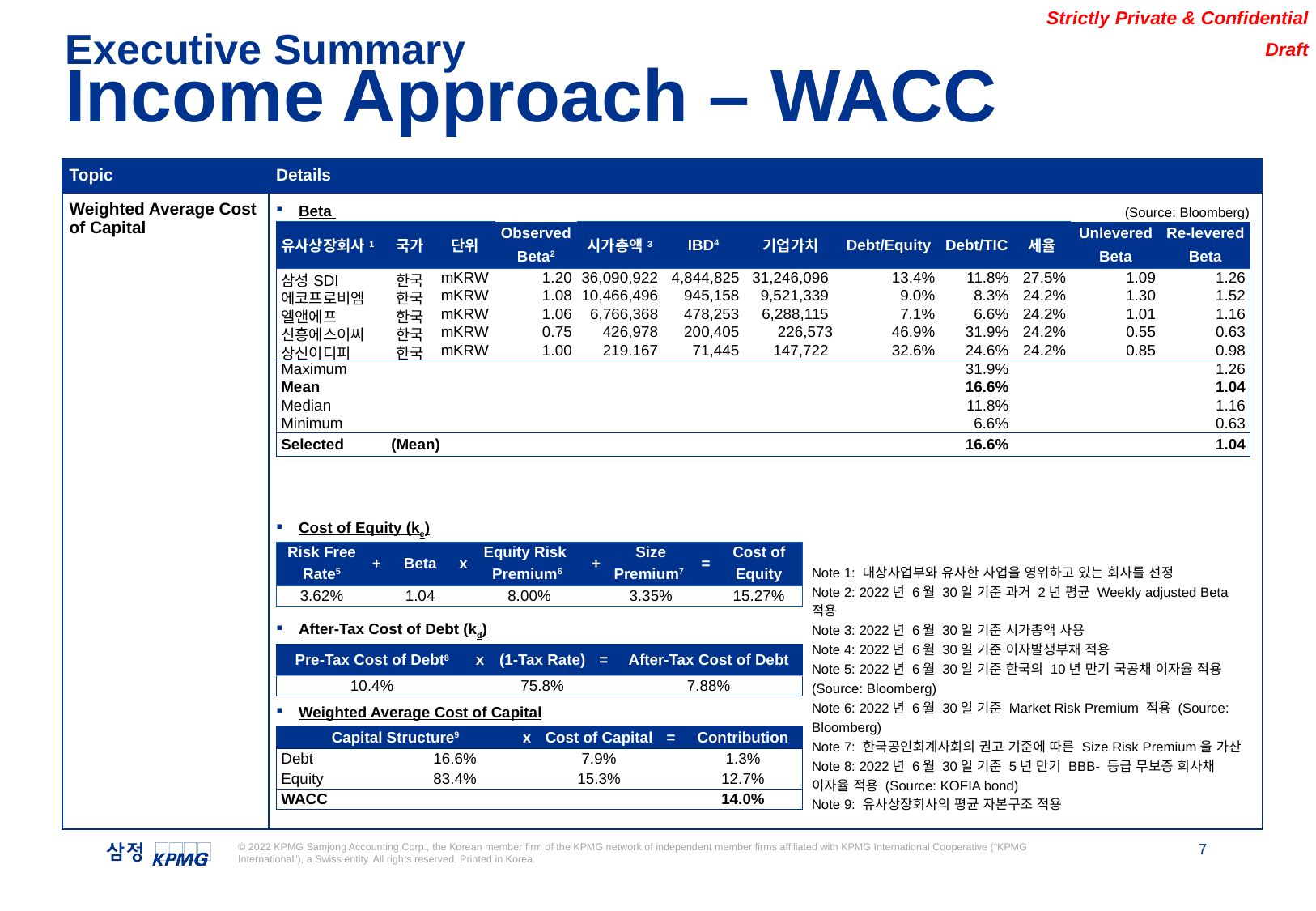

Executive Summary
Income Approach – WACC
| Topic | Details |
| --- | --- |
| Weighted Average Cost of Capital | Beta Cost of Equity (ke) After-Tax Cost of Debt (kd) Weighted Average Cost of Capital |
(Source: Bloomberg)
| 유사상장회사1 | 국가 | 단위 | Observed | 시가총액3 | IBD4 | 기업가치 | Debt/Equity | Debt/TIC | 세율 | Unlevered | Re-levered |
| --- | --- | --- | --- | --- | --- | --- | --- | --- | --- | --- | --- |
|  |  |  | Beta2 |  |  |  |  |  |  | Beta | Beta |
| 삼성SDI | 한국 | mKRW | 1.20 | 36,090,922 | 4,844,825 | 31,246,096 | 13.4% | 11.8% | 27.5% | 1.09 | 1.26 |
| 에코프로비엠 | 한국 | mKRW | 1.08 | 10,466,496 | 945,158 | 9,521,339 | 9.0% | 8.3% | 24.2% | 1.30 | 1.52 |
| 엘앤에프 | 한국 | mKRW | 1.06 | 6,766,368 | 478,253 | 6,288,115 | 7.1% | 6.6% | 24.2% | 1.01 | 1.16 |
| 신흥에스이씨 | 한국 | mKRW | 0.75 | 426,978 | 200,405 | 226,573 | 46.9% | 31.9% | 24.2% | 0.55 | 0.63 |
| 상신이디피 | 한국 | mKRW | 1.00 | 219.167 | 71,445 | 147,722 | 32.6% | 24.6% | 24.2% | 0.85 | 0.98 |
| Maximum |  |  |  |  |  |  |  | 31.9% |  |  | 1.26 |
| Mean |  |  |  |  |  |  |  | 16.6% |  |  | 1.04 |
| Median |  |  |  |  |  |  |  | 11.8% |  |  | 1.16 |
| Minimum |  |  |  |  |  |  |  | 6.6% |  |  | 0.63 |
| Selected | (Mean) |  |  |  |  |  |  | 16.6% |  |  | 1.04 |
| Risk Free | + | Beta | x | Equity Risk | + | Size | = | Cost of |
| --- | --- | --- | --- | --- | --- | --- | --- | --- |
| Rate5 |  |  |  | Premium6 |  | Premium7 |  | Equity |
| 3.62% |  | 1.04 |  | 8.00% |  | 3.35% |  | 15.27% |
Note 1: 대상사업부와 유사한 사업을 영위하고 있는 회사를 선정
Note 2: 2022년 6월 30일 기준 과거 2년 평균 Weekly adjusted Beta 적용
Note 3: 2022년 6월 30일 기준 시가총액 사용
Note 4: 2022년 6월 30일 기준 이자발생부채 적용
Note 5: 2022년 6월 30일 기준 한국의 10년 만기 국공채 이자율 적용 (Source: Bloomberg)
Note 6: 2022년 6월 30일 기준 Market Risk Premium 적용 (Source: Bloomberg)
Note 7: 한국공인회계사회의 권고 기준에 따른 Size Risk Premium을 가산
Note 8: 2022년 6월 30일 기준 5년 만기 BBB- 등급 무보증 회사채 이자율 적용 (Source: KOFIA bond)
Note 9: 유사상장회사의 평균 자본구조 적용
| Pre-Tax Cost of Debt8 | x | (1-Tax Rate) | = | After-Tax Cost of Debt |
| --- | --- | --- | --- | --- |
| 10.4% |  | 75.8% |  | 7.88% |
| Capital Structure9 |  | x | Cost of Capital | = | Contribution |
| --- | --- | --- | --- | --- | --- |
| Debt | 16.6% |  | 7.9% |  | 1.3% |
| Equity | 83.4% |  | 15.3% |  | 12.7% |
| WACC |  |  |  |  | 14.0% |